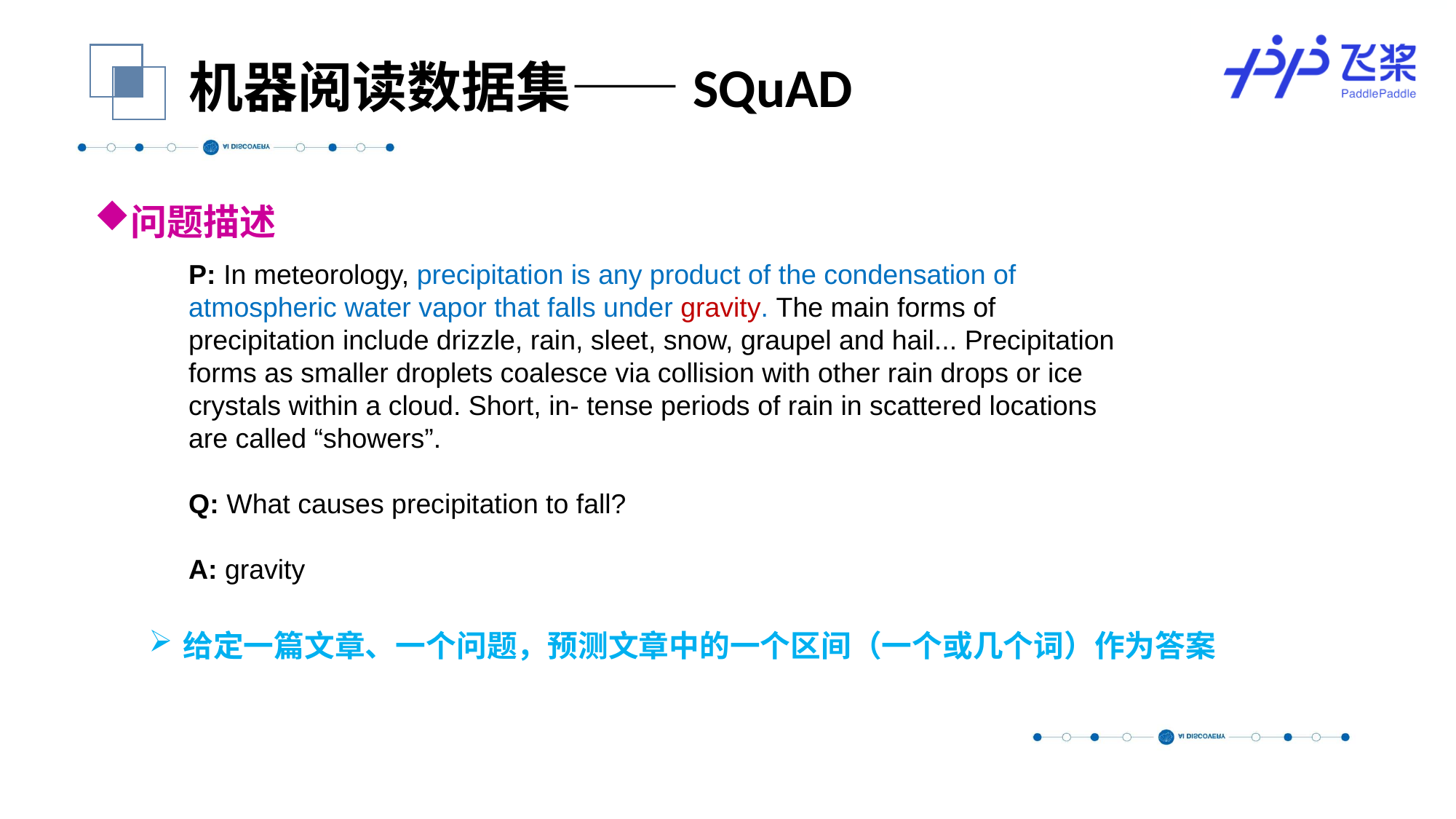

机器阅读数据集——SQuAD
问题描述

给定一篇文章、一个问题，预测文章中的一个区间（一个或几个词）作为答案
P: In meteorology, precipitation is any product of the condensation of atmospheric water vapor that falls under gravity. The main forms of precipitation include drizzle, rain, sleet, snow, graupel and hail... Precipitation forms as smaller droplets coalesce via collision with other rain drops or ice crystals within a cloud. Short, in- tense periods of rain in scattered locations are called “showers”.

Q: What causes precipitation to fall?

A: gravity